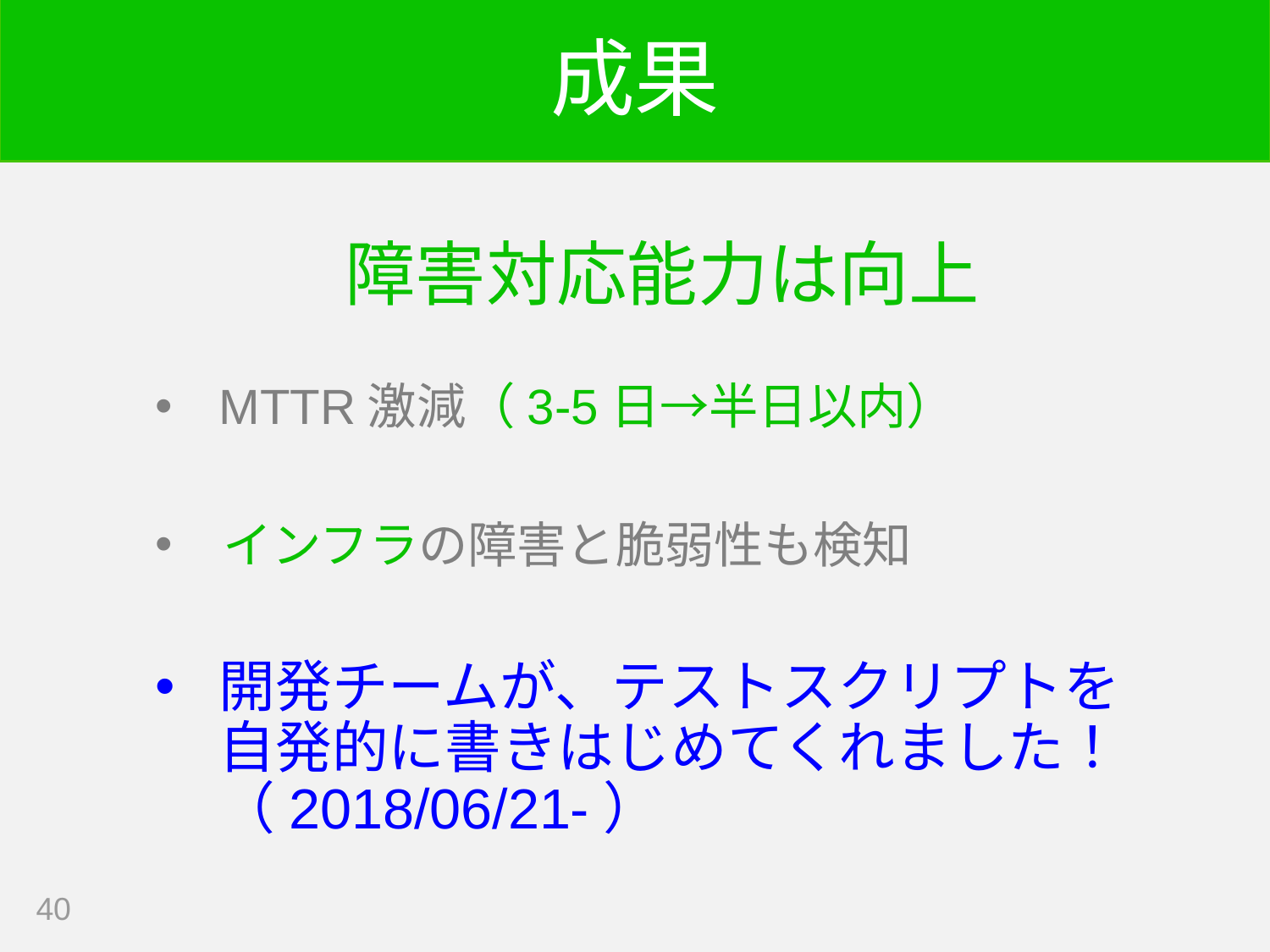

# 成果
障害対応能力は向上

MTTR激減（3-5日→半日以内）

 インフラの障害と脆弱性も検知

開発チームが、テストスクリプトを
自発的に書きはじめてくれました！
（2018/06/21-）
40